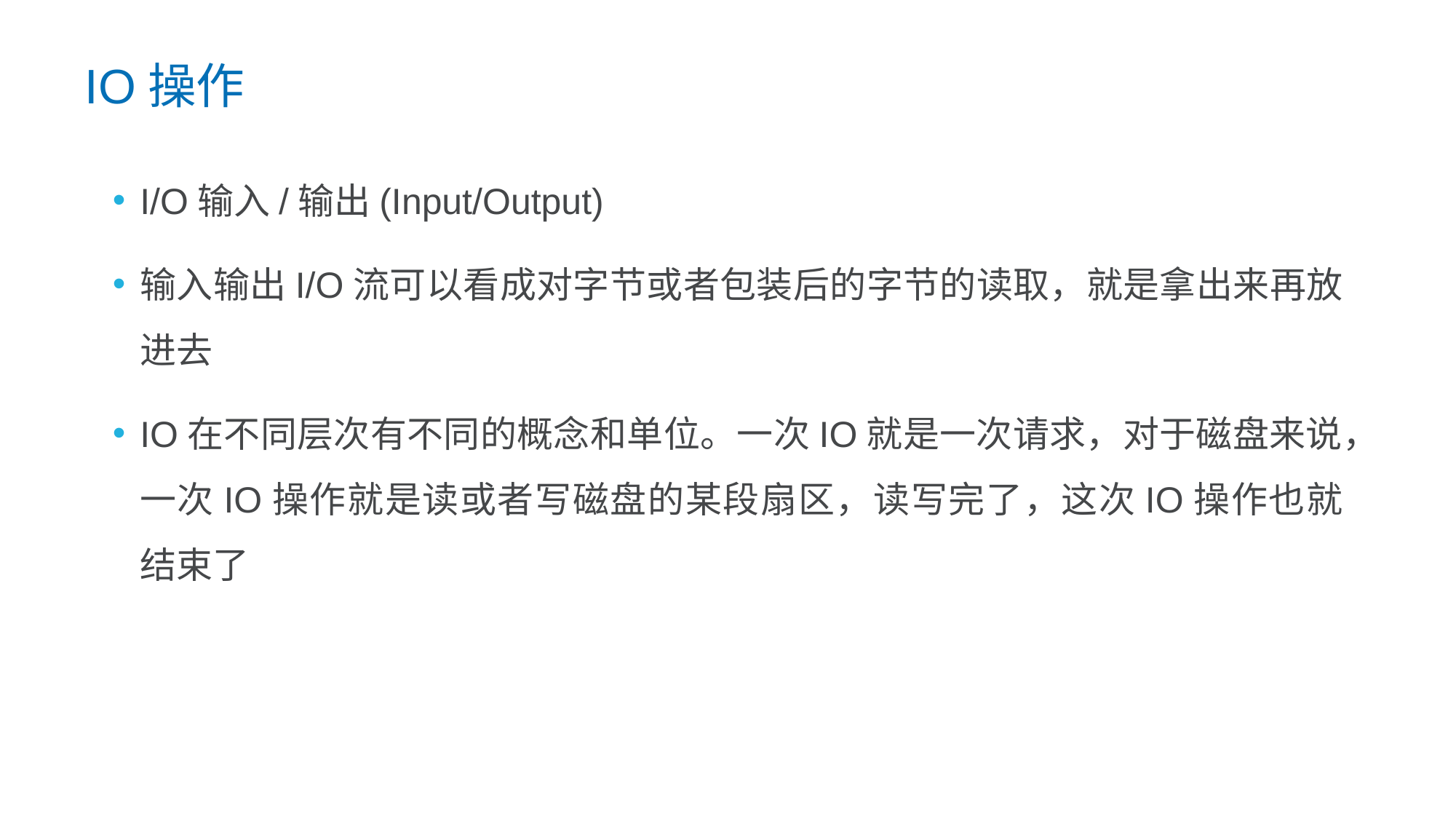

IO操作
I/O输入/输出(Input/Output)
输入输出I/O流可以看成对字节或者包装后的字节的读取，就是拿出来再放进去
IO在不同层次有不同的概念和单位。一次IO就是一次请求，对于磁盘来说，一次IO操作就是读或者写磁盘的某段扇区，读写完了，这次IO操作也就结束了